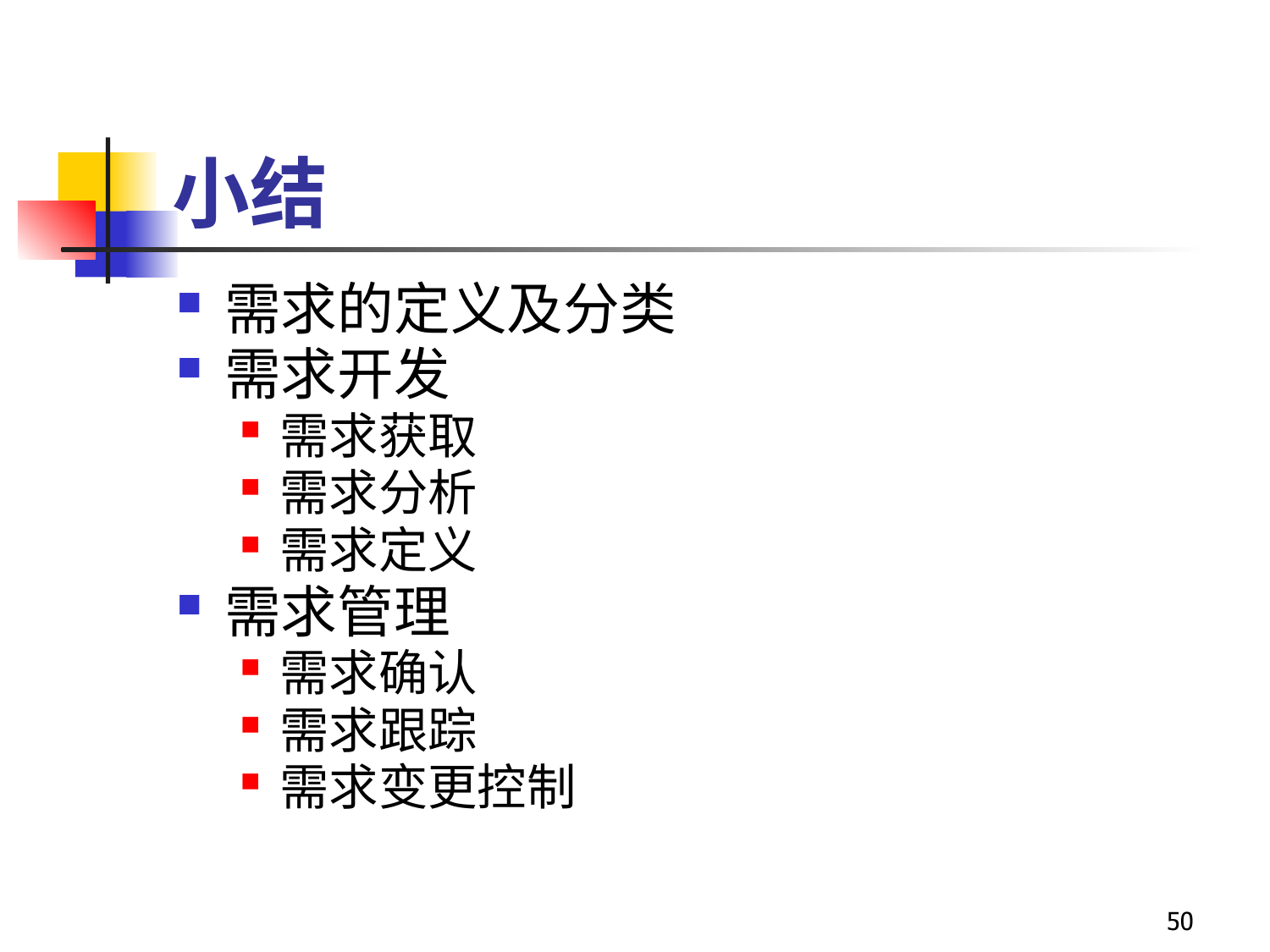

# 小结
需求的定义及分类
需求开发
需求获取
需求分析
需求定义
需求管理
需求确认
需求跟踪
需求变更控制

50